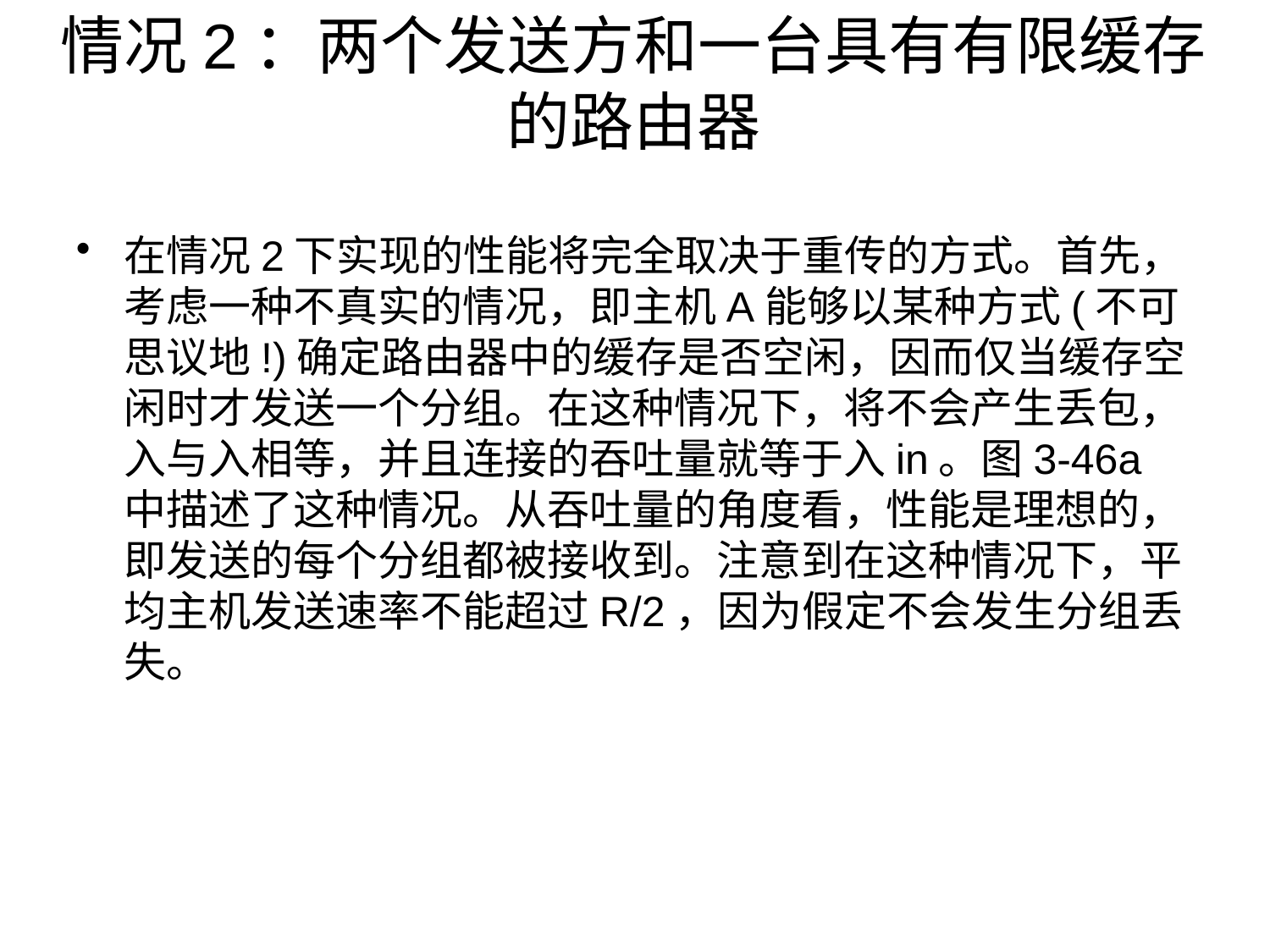

# 情况2：两个发送方和一台具有有限缓存的路由器
在情况2下实现的性能将完全取决于重传的方式。首先，考虑一种不真实的情况，即主机A能够以某种方式(不可思议地!)确定路由器中的缓存是否空闲，因而仅当缓存空闲时才发送一个分组。在这种情况下，将不会产生丢包，入与入相等，并且连接的吞吐量就等于入in。图3-46a中描述了这种情况。从吞吐量的角度看，性能是理想的，即发送的每个分组都被接收到。注意到在这种情况下，平均主机发送速率不能超过R/2，因为假定不会发生分组丢失。